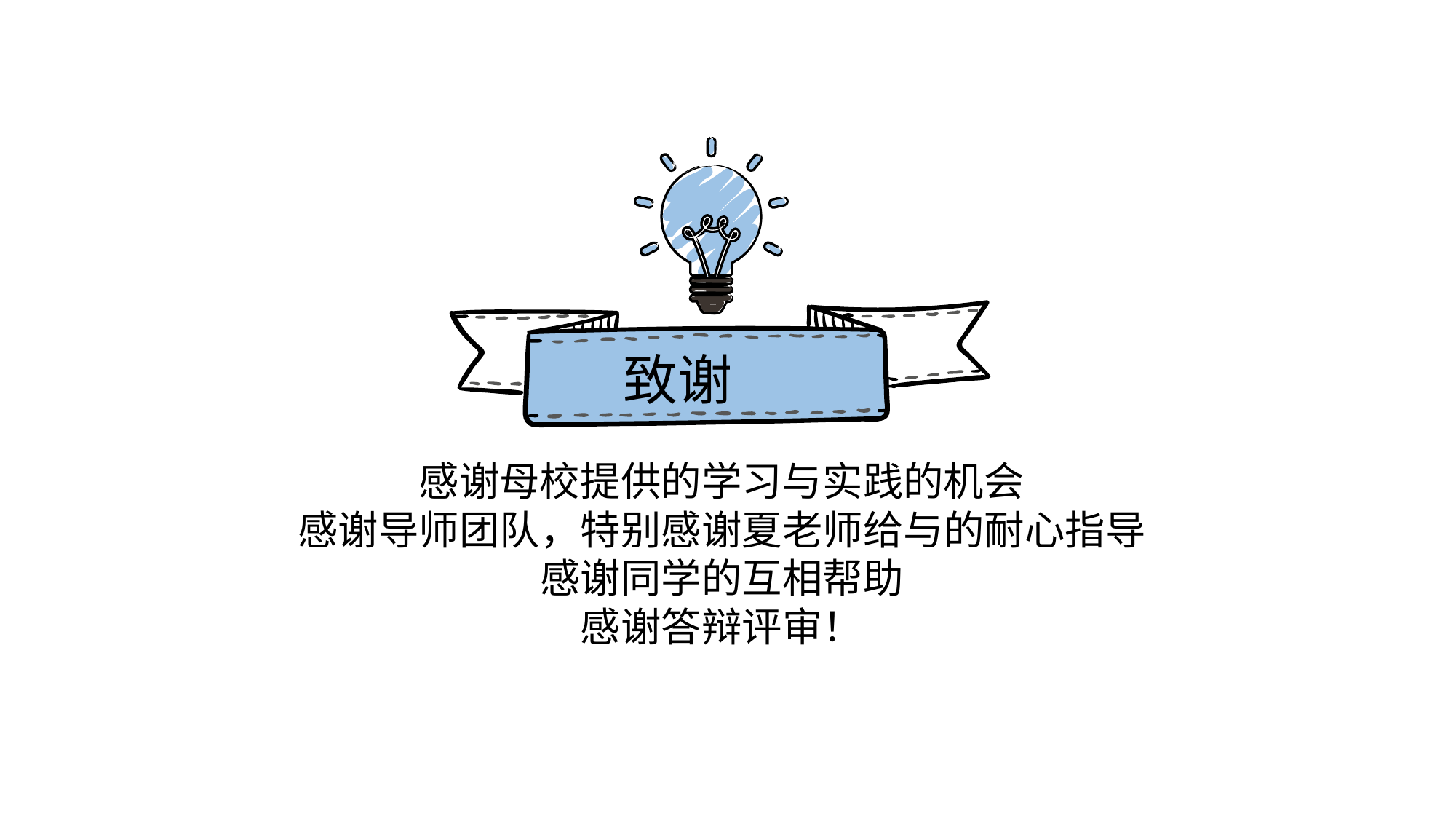

致谢
感谢母校提供的学习与实践的机会
感谢导师团队，特别感谢夏老师给与的耐心指导
感谢同学的互相帮助
感谢答辩评审！